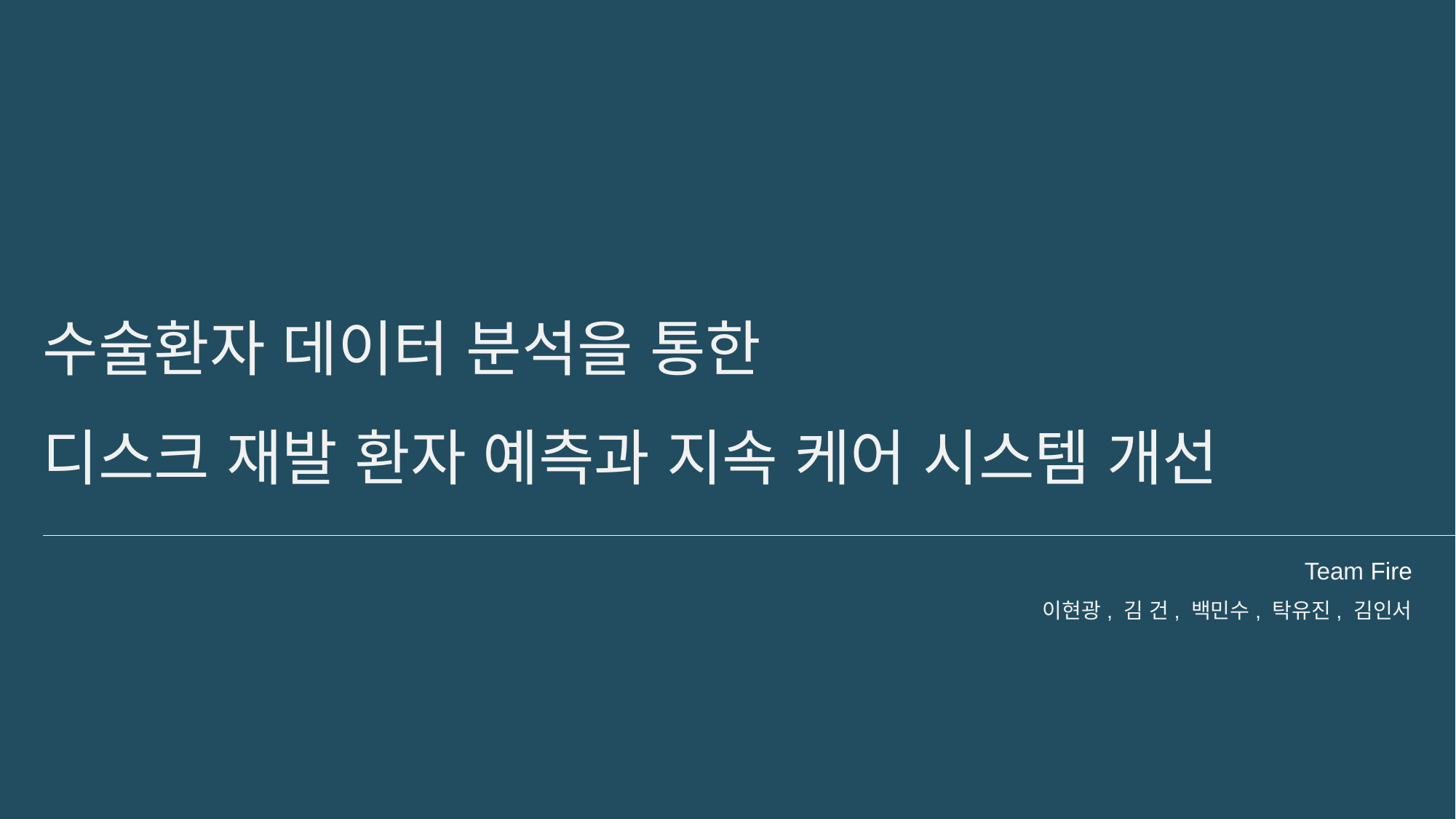

수술환자 데이터 분석을 통한
디스크 재발 환자 예측과 지속 케어 시스템 개선
# Team Fire 이현광, 김 건, 백민수, 탁유진, 김인서